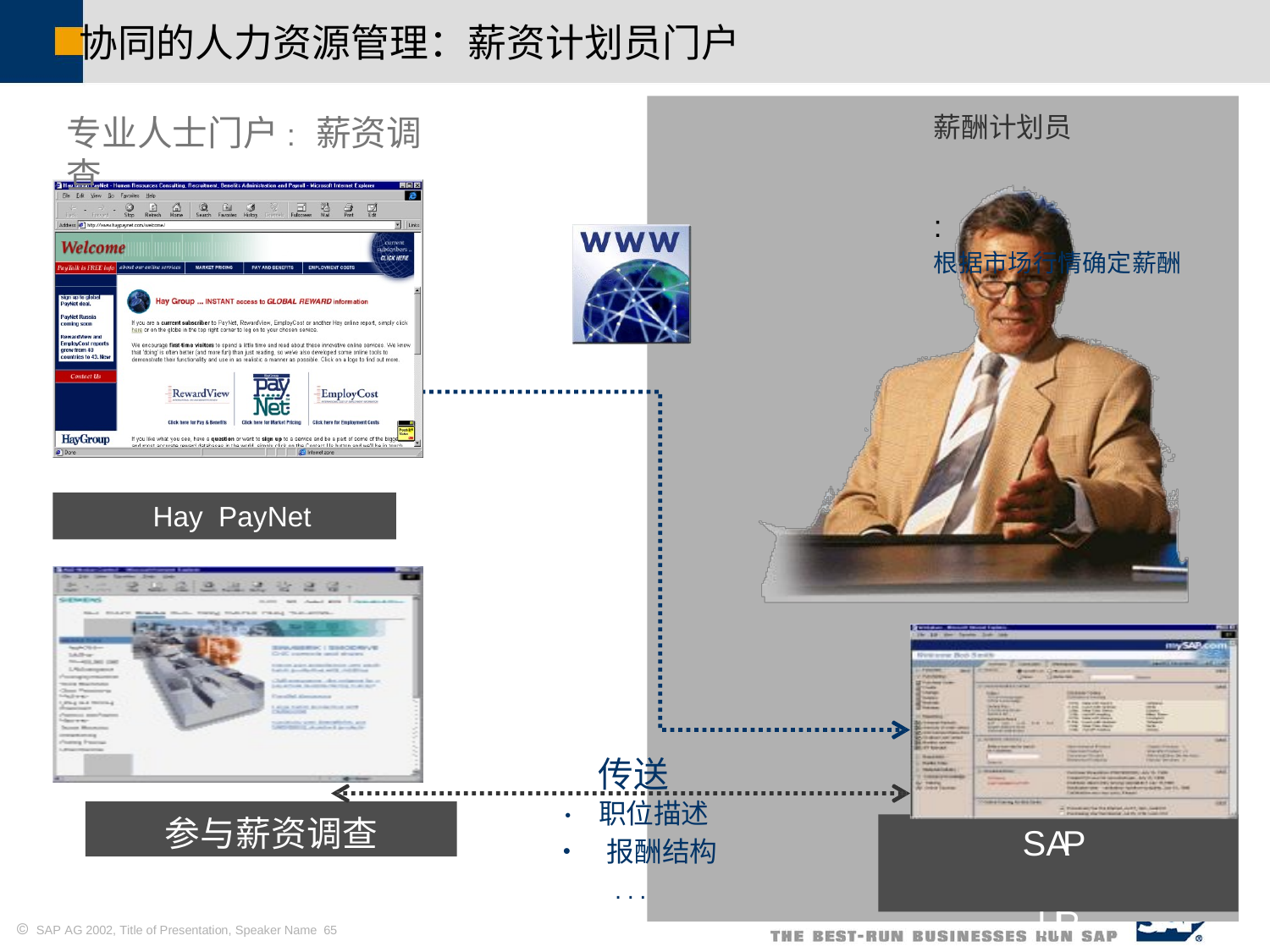

协同的人力资源管理：薪资计划员门户

薪酬计划员	:
根据市场行情确定薪酬
专业人士门户:薪资调查

Hay  PayNet

传送

•  职位描述

参与薪资调查

SAP 	HR
薪酬管理
• 报酬结构
...
©  SAP AG 2002, Title of Presentation, Speaker Name  65